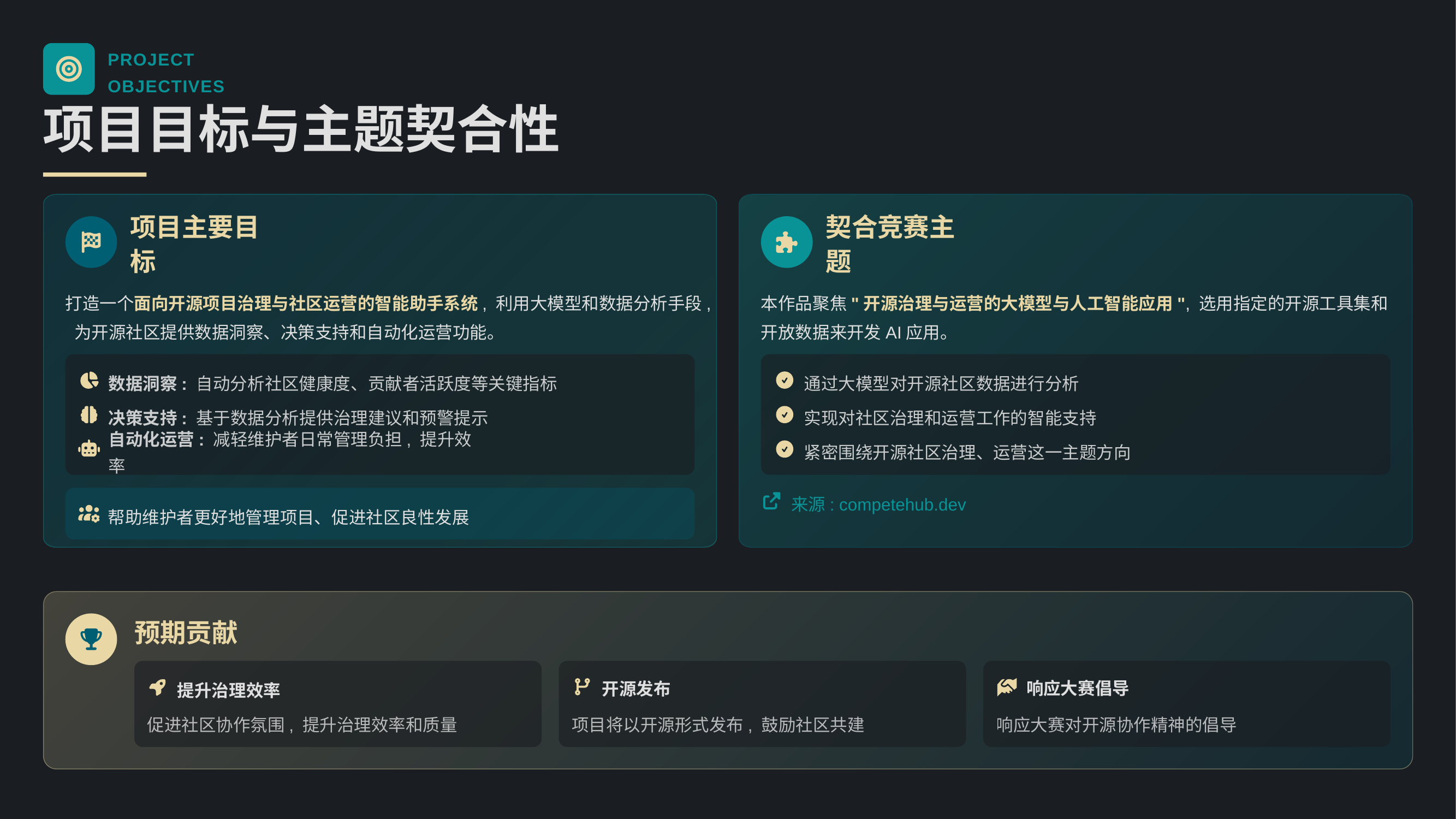

PROJECT OBJECTIVES
项目目标与主题契合性

项目主要目标
契合竞赛主题

打造一个面向开源项目治理与社区运营的智能助手系统, 利用大模型和数据分析手段, 为开源社区提供数据洞察、决策支持和自动化运营功能。
本作品聚焦"开源治理与运营的大模型与人工智能应用", 选用指定的开源工具集和开放数据来开发AI应用。

数据洞察: 自动分析社区健康度、贡献者活跃度等关键指标
通过大模型对开源社区数据进行分析

决策支持: 基于数据分析提供治理建议和预警提示
实现对社区治理和运营工作的智能支持

自动化运营: 减轻维护者日常管理负担, 提升效率
紧密围绕开源社区治理、运营这一主题方向

来源: competehub.dev

帮助维护者更好地管理项目、促进社区良性发展

预期贡献

提升治理效率
开源发布
响应大赛倡导

促进社区协作氛围, 提升治理效率和质量
项目将以开源形式发布, 鼓励社区共建
响应大赛对开源协作精神的倡导